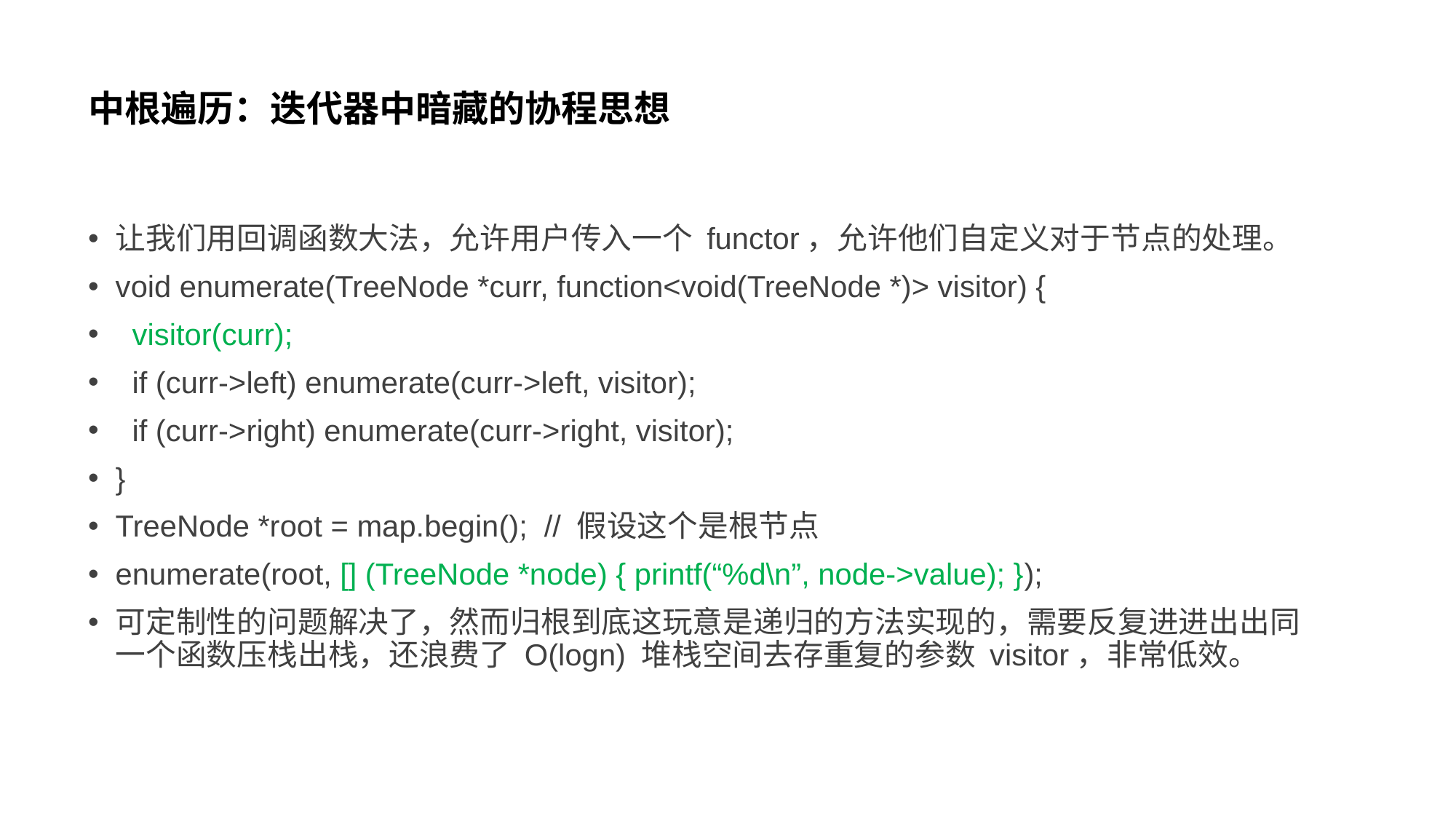

# 中根遍历：迭代器中暗藏的协程思想
让我们用回调函数大法，允许用户传入一个 functor，允许他们自定义对于节点的处理。
void enumerate(TreeNode *curr, function<void(TreeNode *)> visitor) {
  visitor(curr);
  if (curr->left) enumerate(curr->left, visitor);
  if (curr->right) enumerate(curr->right, visitor);
}
TreeNode *root = map.begin();  // 假设这个是根节点
enumerate(root, [] (TreeNode *node) { printf(“%d\n”, node->value); });
可定制性的问题解决了，然而归根到底这玩意是递归的方法实现的，需要反复进进出出同一个函数压栈出栈，还浪费了 O(logn) 堆栈空间去存重复的参数 visitor，非常低效。